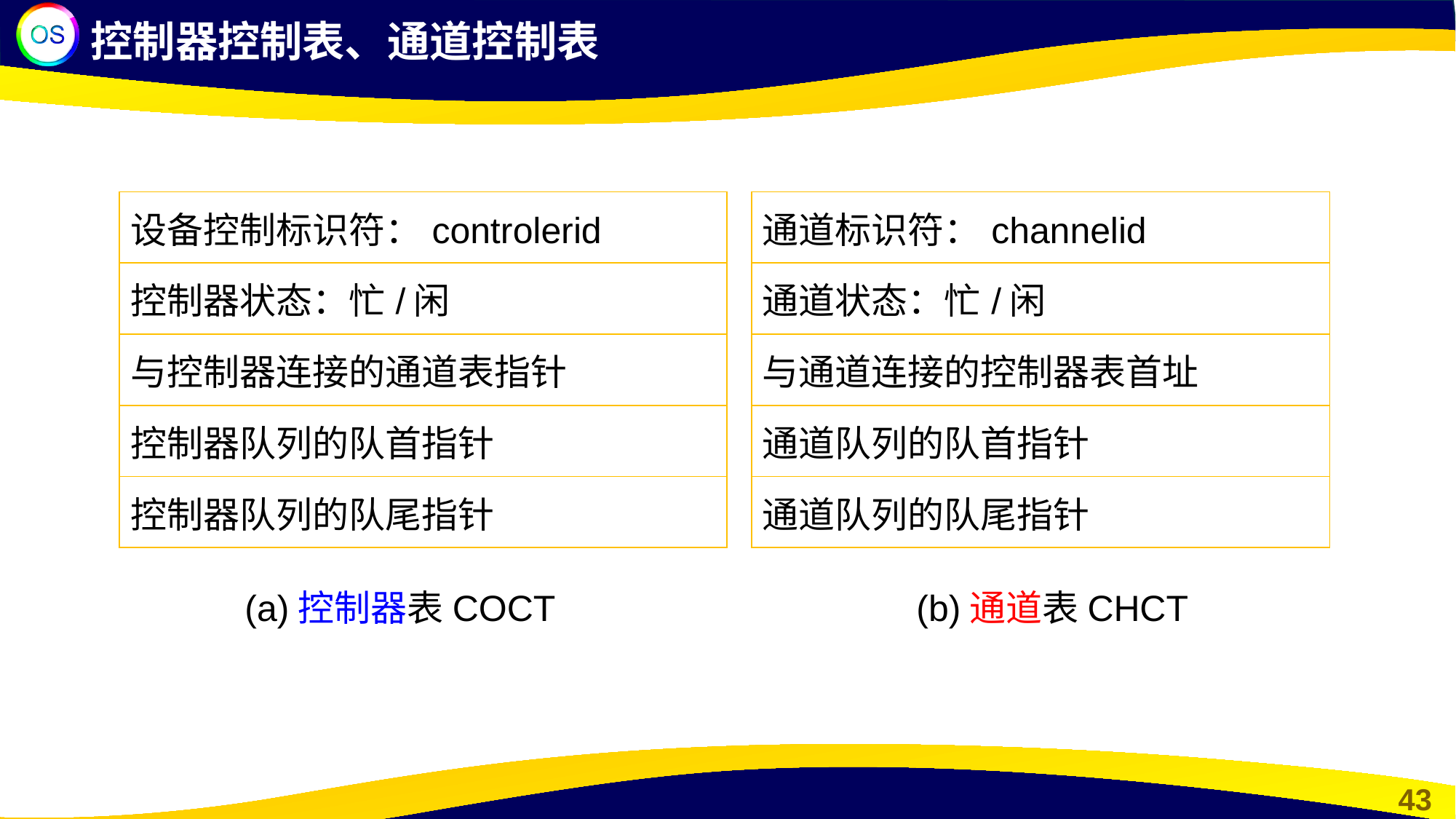

控制器控制表、通道控制表
| 通道标识符：channelid |
| --- |
| 通道状态：忙/闲 |
| 与通道连接的控制器表首址 |
| 通道队列的队首指针 |
| 通道队列的队尾指针 |
| 设备控制标识符：controlerid |
| --- |
| 控制器状态：忙/闲 |
| 与控制器连接的通道表指针 |
| 控制器队列的队首指针 |
| 控制器队列的队尾指针 |
(b)通道表CHCT
(a)控制器表COCT